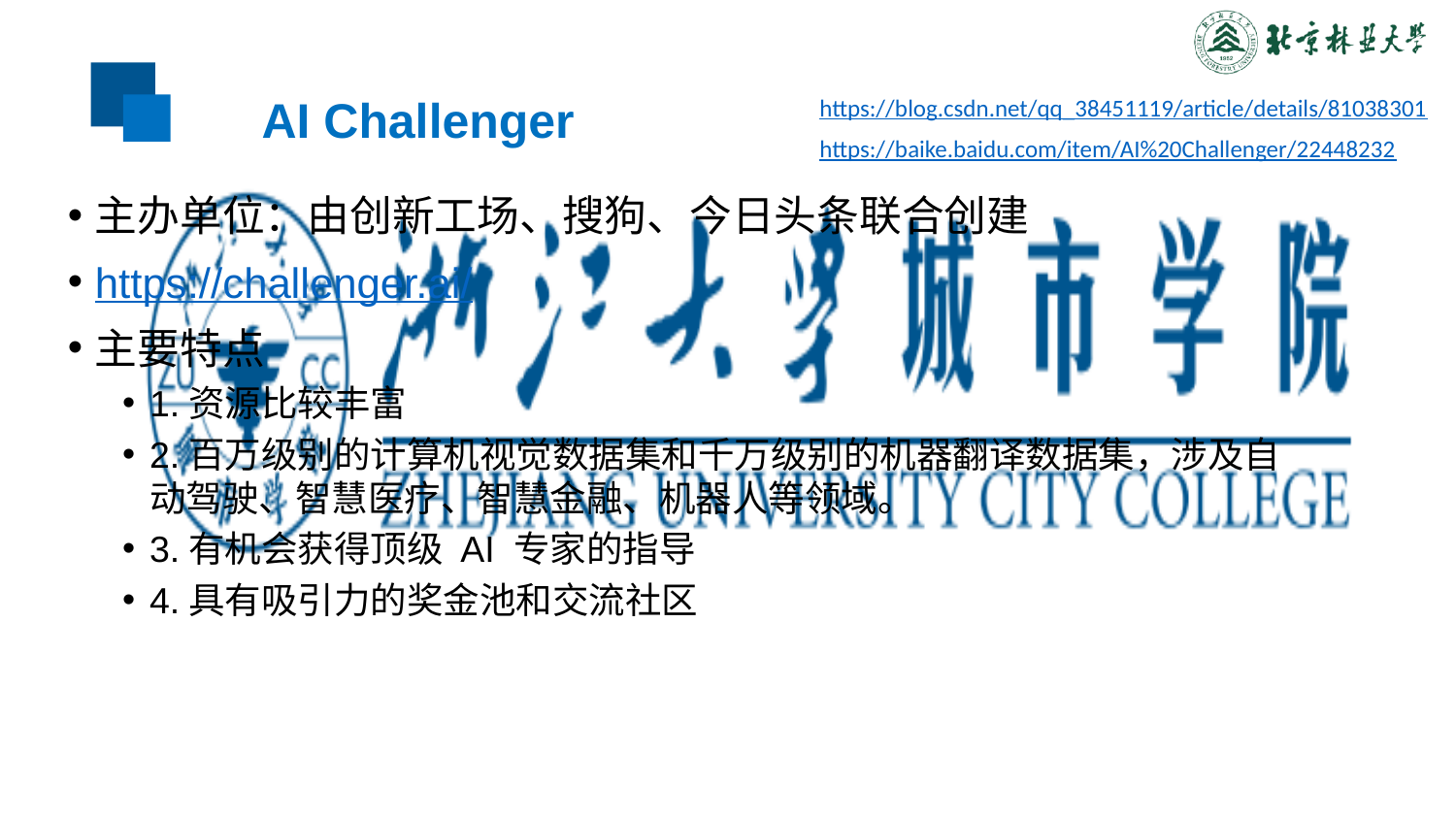

# AI Challenger

https://blog.csdn.net/qq_38451119/article/details/81038301
https://baike.baidu.com/item/AI%20Challenger/22448232
主办单位：由创新工场、搜狗、今日头条联合创建
https://challenger.ai/
主要特点
1.资源比较丰富
2.百万级别的计算机视觉数据集和千万级别的机器翻译数据集，涉及自动驾驶、智慧医疗、智慧金融、机器人等领域。
3.有机会获得顶级 AI 专家的指导
4.具有吸引力的奖金池和交流社区